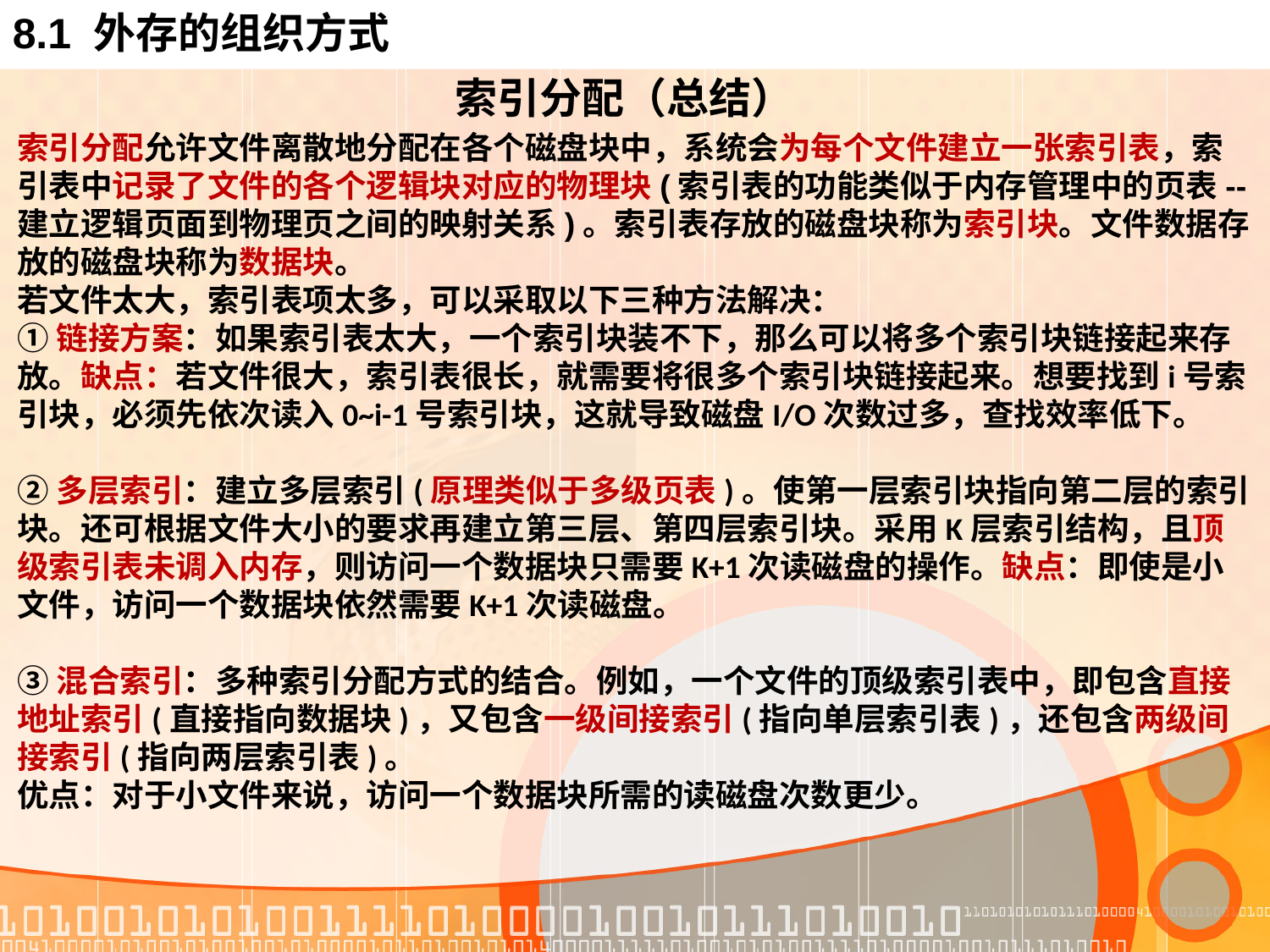

# 8.1 外存的组织方式
索引分配（总结）
索引分配允许文件离散地分配在各个磁盘块中，系统会为每个文件建立一张索引表，索引表中记录了文件的各个逻辑块对应的物理块(索引表的功能类似于内存管理中的页表--建立逻辑页面到物理页之间的映射关系)。索引表存放的磁盘块称为索引块。文件数据存放的磁盘块称为数据块。
若文件太大，索引表项太多，可以采取以下三种方法解决：
①链接方案：如果索引表太大，一个索引块装不下，那么可以将多个索引块链接起来存放。缺点：若文件很大，索引表很长，就需要将很多个索引块链接起来。想要找到i号索引块，必须先依次读入0~i-1号索引块，这就导致磁盘I/O次数过多，查找效率低下。

②多层索引：建立多层索引(原理类似于多级页表)。使第一层索引块指向第二层的索引块。还可根据文件大小的要求再建立第三层、第四层索引块。采用K层索引结构，且顶级索引表未调入内存，则访问一个数据块只需要K+1次读磁盘的操作。缺点：即使是小文件，访问一个数据块依然需要K+1次读磁盘。

③混合索引：多种索引分配方式的结合。例如，一个文件的顶级索引表中，即包含直接地址索引(直接指向数据块)，又包含一级间接索引(指向单层索引表)，还包含两级间接索引(指向两层索引表)。
优点：对于小文件来说，访问一个数据块所需的读磁盘次数更少。